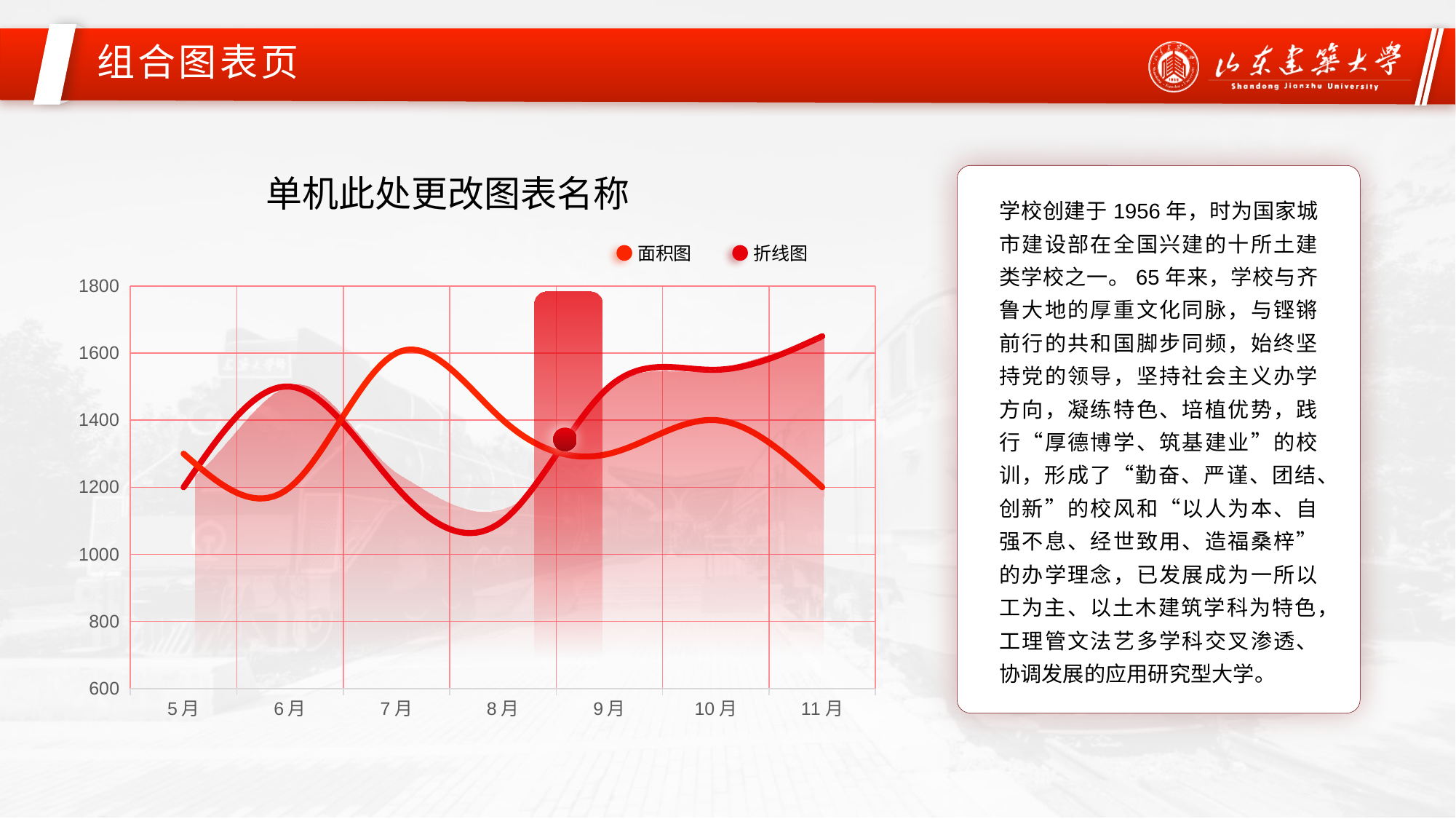

组合图表页
单机此处更改图表名称
面积图
折线图

### Chart

| Category | 利润 | 成本 |
|---|---|---|
| 5月 | 1200.0 | 1300.0 |
| 6月 | 1500.0 | 1200.0 |
| 7月 | 1200.0 | 1600.0 |
| 8月 | 1100.0 | 1400.0 |
| 9月 | 1500.0 | 1300.0 |
| 10月 | 1550.0 | 1400.0 |
| 11月 | 1650.0 | 1200.0 |

学校创建于1956年，时为国家城市建设部在全国兴建的十所土建类学校之一。65年来，学校与齐鲁大地的厚重文化同脉，与铿锵前行的共和国脚步同频，始终坚持党的领导，坚持社会主义办学方向，凝练特色、培植优势，践行“厚德博学、筑基建业”的校训，形成了“勤奋、严谨、团结、创新”的校风和“以人为本、自强不息、经世致用、造福桑梓”的办学理念，已发展成为一所以工为主、以土木建筑学科为特色，工理管文法艺多学科交叉渗透、协调发展的应用研究型大学。